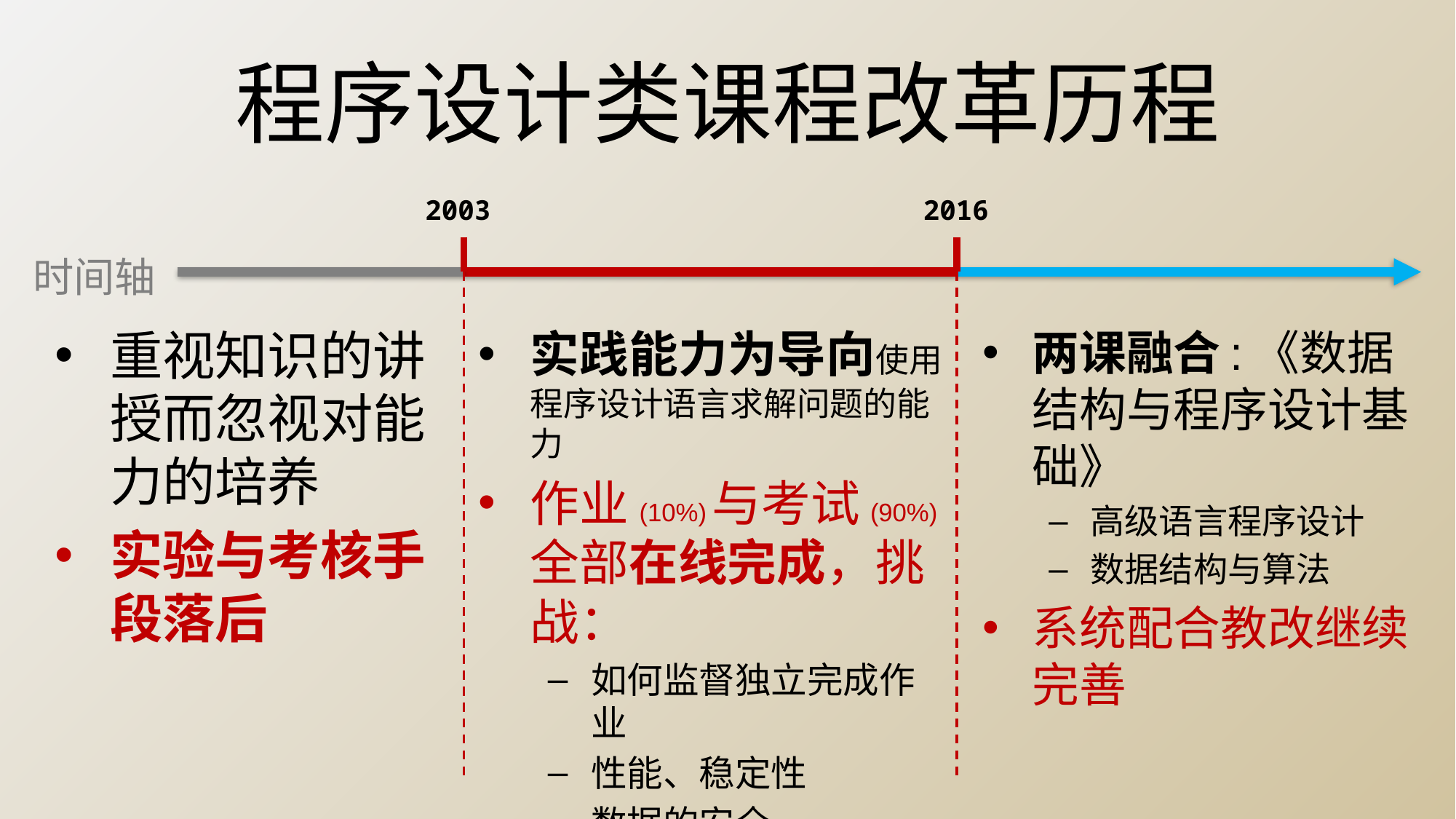

# 程序设计类课程改革历程
2003
2016
时间轴
重视知识的讲授而忽视对能力的培养
实验与考核手段落后
实践能力为导向使用程序设计语言求解问题的能力
作业(10%)与考试(90%)全部在线完成，挑战：
如何监督独立完成作业
性能、稳定性
数据的安全

两课融合:《数据结构与程序设计基础》
高级语言程序设计
数据结构与算法
系统配合教改继续完善